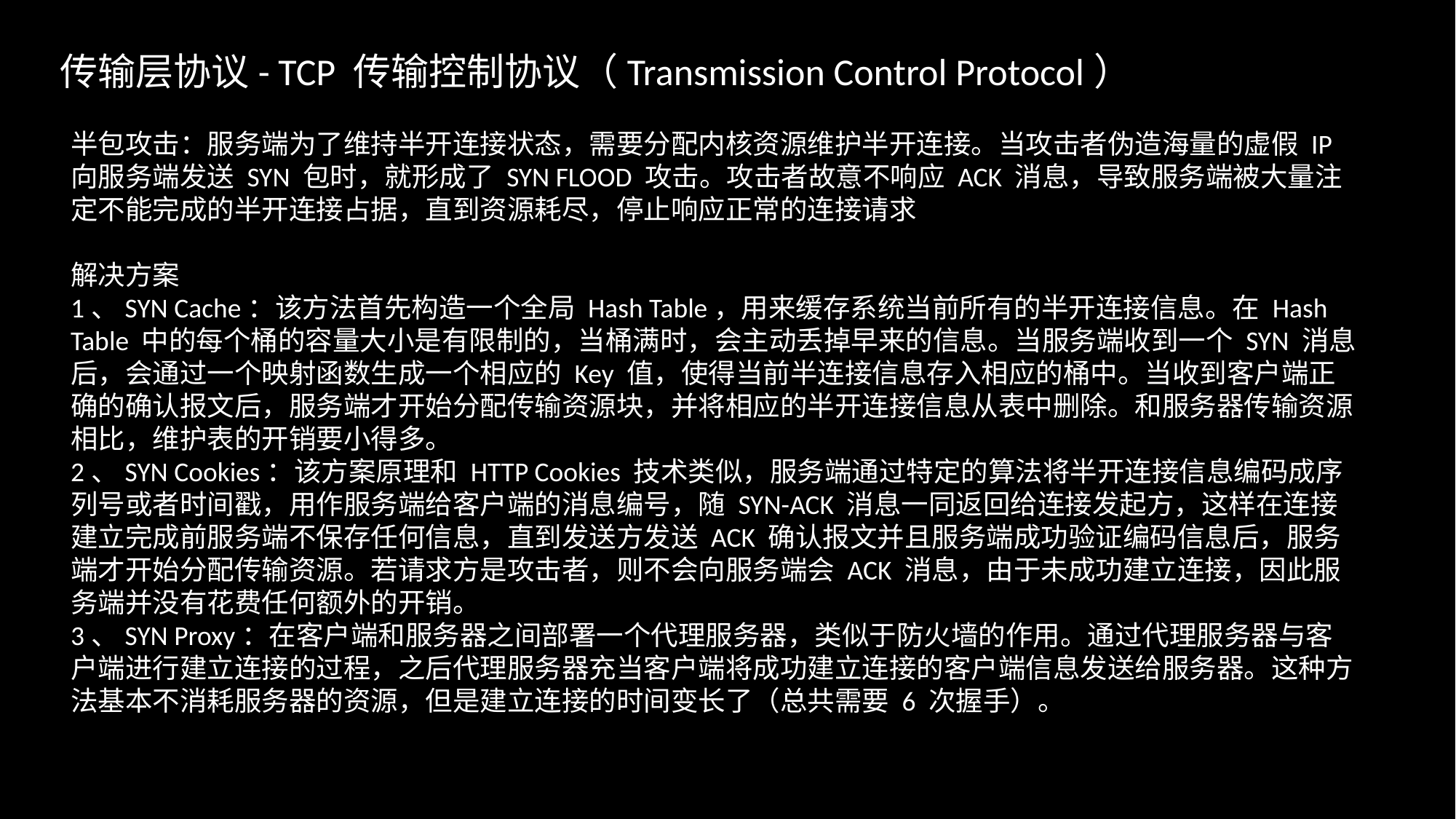

传输层协议- TCP 传输控制协议（Transmission Control Protocol）
半包攻击：服务端为了维持半开连接状态，需要分配内核资源维护半开连接。当攻击者伪造海量的虚假 IP 向服务端发送 SYN 包时，就形成了 SYN FLOOD 攻击。攻击者故意不响应 ACK 消息，导致服务端被大量注定不能完成的半开连接占据，直到资源耗尽，停止响应正常的连接请求

解决方案
1、SYN Cache：该方法首先构造一个全局 Hash Table，用来缓存系统当前所有的半开连接信息。在 Hash Table 中的每个桶的容量大小是有限制的，当桶满时，会主动丢掉早来的信息。当服务端收到一个 SYN 消息后，会通过一个映射函数生成一个相应的 Key 值，使得当前半连接信息存入相应的桶中。当收到客户端正确的确认报文后，服务端才开始分配传输资源块，并将相应的半开连接信息从表中删除。和服务器传输资源相比，维护表的开销要小得多。
2、SYN Cookies：该方案原理和 HTTP Cookies 技术类似，服务端通过特定的算法将半开连接信息编码成序列号或者时间戳，用作服务端给客户端的消息编号，随 SYN-ACK 消息一同返回给连接发起方，这样在连接建立完成前服务端不保存任何信息，直到发送方发送 ACK 确认报文并且服务端成功验证编码信息后，服务端才开始分配传输资源。若请求方是攻击者，则不会向服务端会 ACK 消息，由于未成功建立连接，因此服务端并没有花费任何额外的开销。
3、SYN Proxy：在客户端和服务器之间部署一个代理服务器，类似于防火墙的作用。通过代理服务器与客户端进行建立连接的过程，之后代理服务器充当客户端将成功建立连接的客户端信息发送给服务器。这种方法基本不消耗服务器的资源，但是建立连接的时间变长了（总共需要 6 次握手）。